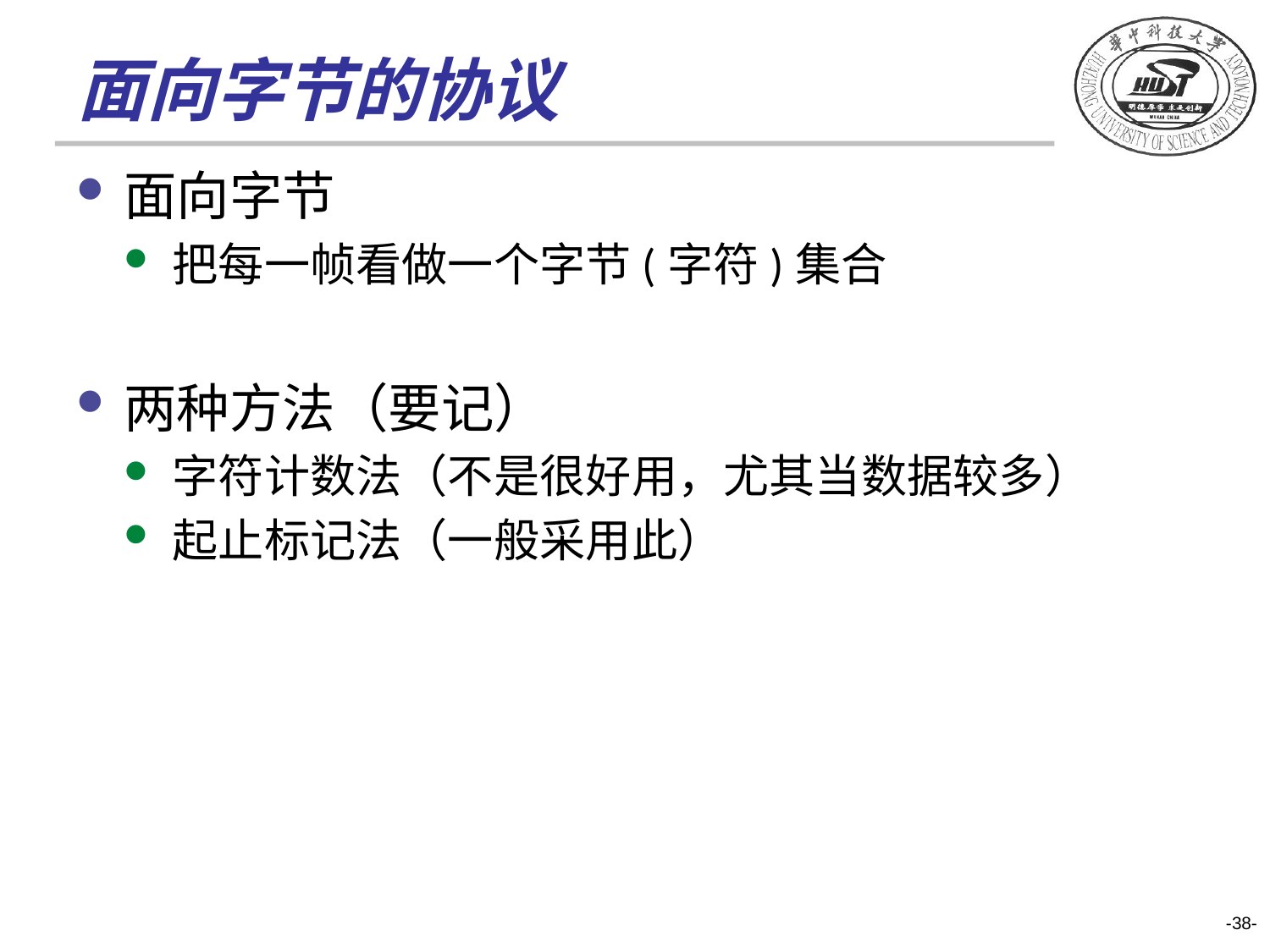

# 面向字节的协议
面向字节
把每一帧看做一个字节(字符)集合

两种方法（要记）
字符计数法（不是很好用，尤其当数据较多）
起止标记法（一般采用此）

-38-